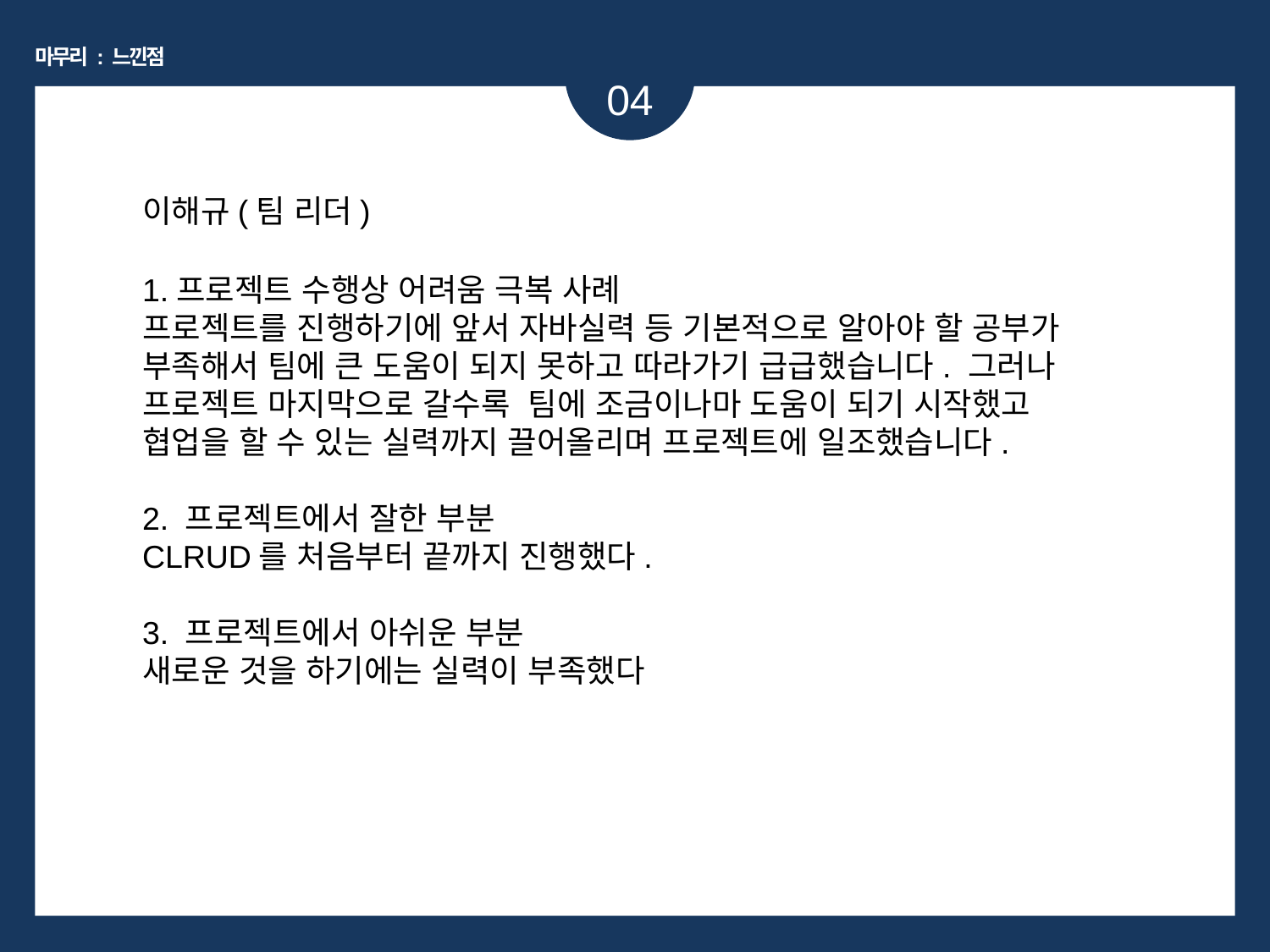

마무리 : 느낀점
04

이해규(팀 리더)
1.프로젝트 수행상 어려움 극복 사례
프로젝트를 진행하기에 앞서 자바실력 등 기본적으로 알아야 할 공부가 부족해서 팀에 큰 도움이 되지 못하고 따라가기 급급했습니다. 그러나 프로젝트 마지막으로 갈수록  팀에 조금이나마 도움이 되기 시작했고 협업을 할 수 있는 실력까지 끌어올리며 프로젝트에 일조했습니다.

2. 프로젝트에서 잘한 부분
CLRUD를 처음부터 끝까지 진행했다.

3. 프로젝트에서 아쉬운 부분
새로운 것을 하기에는 실력이 부족했다